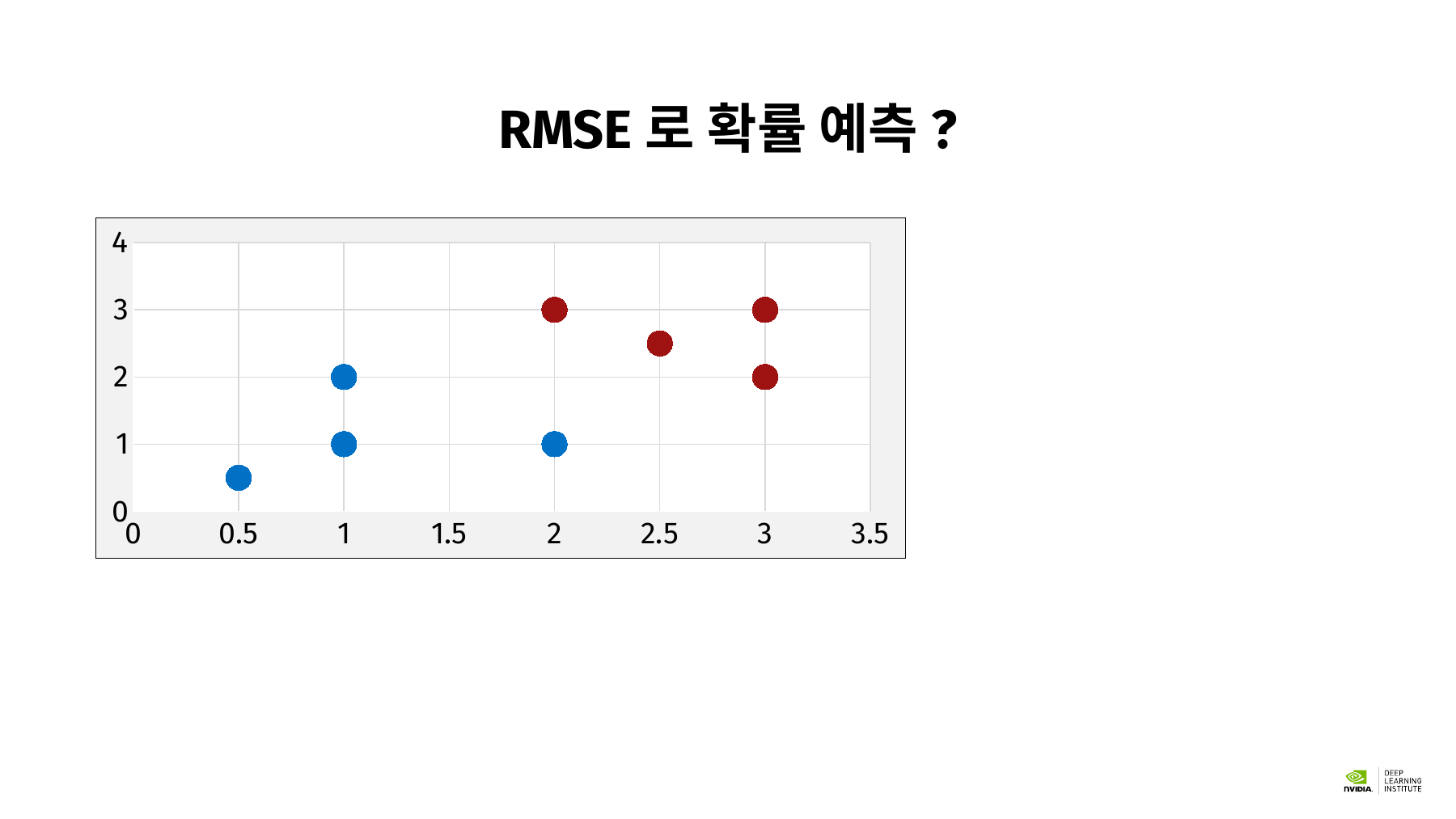

# RMSE로 확률 예측?

### Chart

| Category | Y-Red | Y-Blue |
|---|---|---|